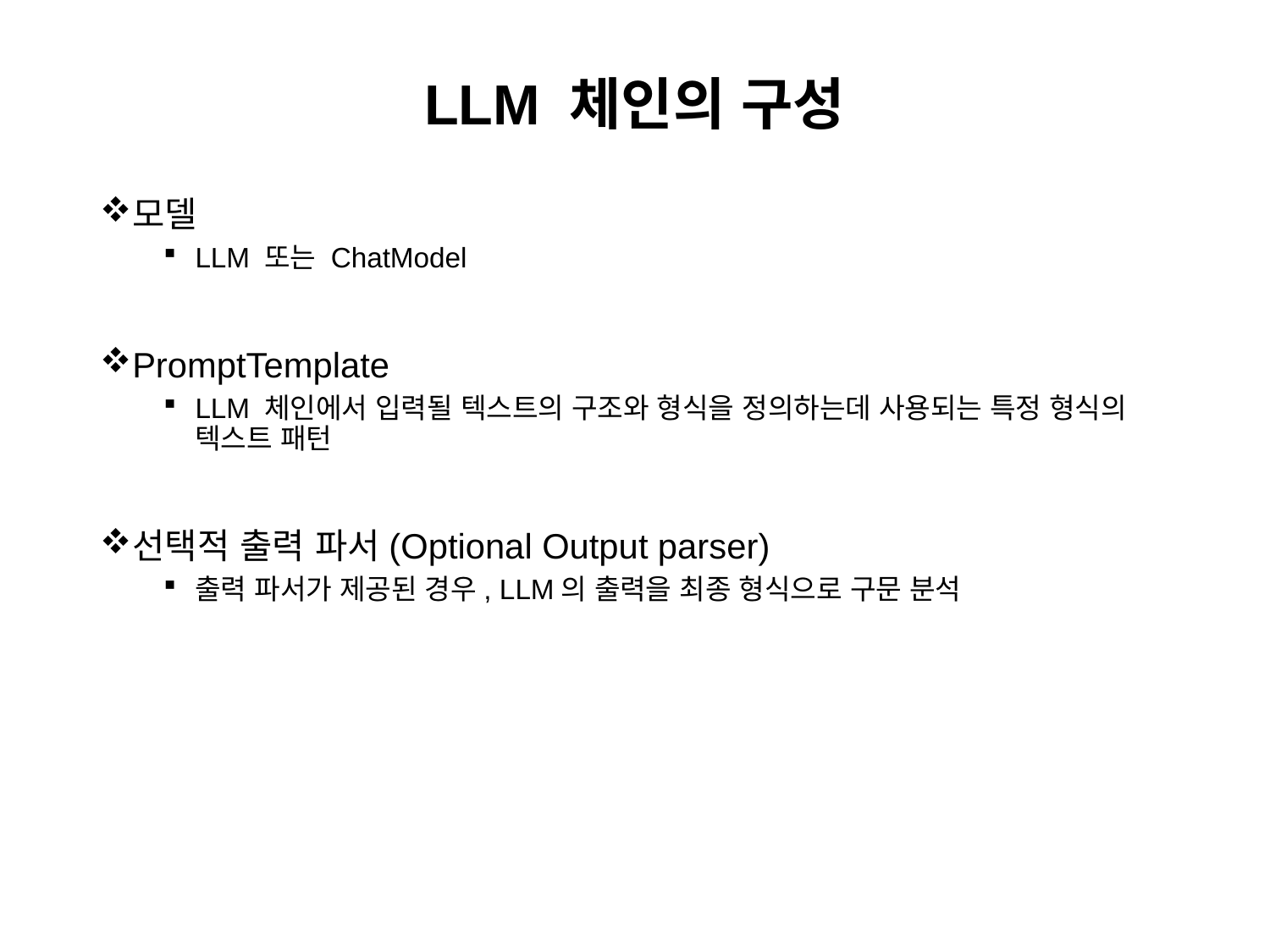

# LLM 체인의 구성
모델
LLM 또는 ChatModel

PromptTemplate
LLM 체인에서 입력될 텍스트의 구조와 형식을 정의하는데 사용되는 특정 형식의 텍스트 패턴

선택적 출력 파서(Optional Output parser)
출력 파서가 제공된 경우, LLM의 출력을 최종 형식으로 구문 분석